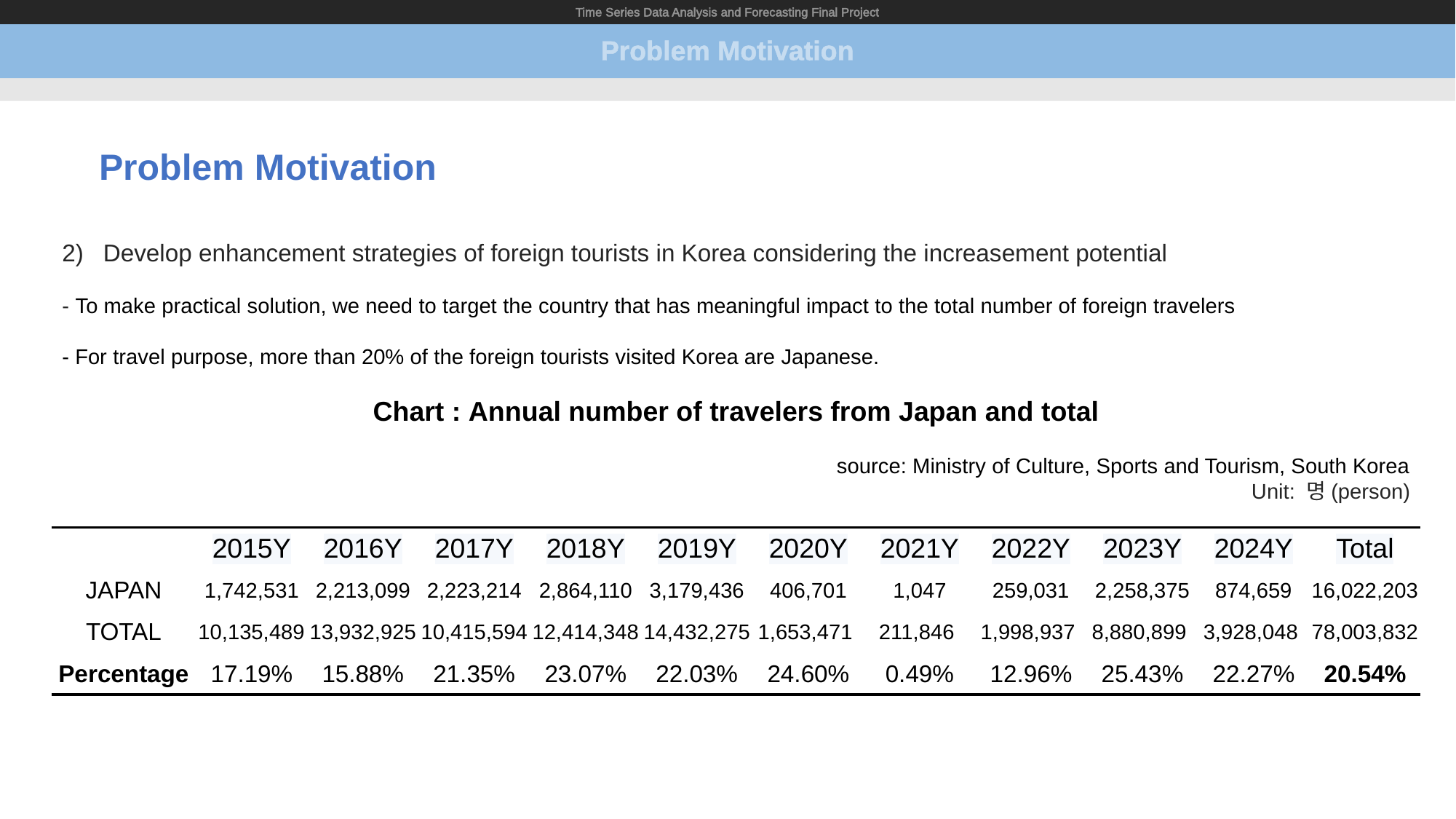

Time Series Data Analysis and Forecasting Final Project

Problem Motivation

Problem Motivation
Develop enhancement strategies of foreign tourists in Korea considering the increasement potential
- To make practical solution, we need to target the country that has meaningful impact to the total number of foreign travelers

- For travel purpose, more than 20% of the foreign tourists visited Korea are Japanese.

Chart : Annual number of travelers from Japan and total

source: Ministry of Culture, Sports and Tourism, South Korea
Unit: 명(person)
|  | 2015Y | 2016Y | 2017Y | 2018Y | 2019Y | 2020Y | 2021Y | 2022Y | 2023Y | 2024Y | Total |
| --- | --- | --- | --- | --- | --- | --- | --- | --- | --- | --- | --- |
| JAPAN | 1,742,531 | 2,213,099 | 2,223,214 | 2,864,110 | 3,179,436 | 406,701 | 1,047 | 259,031 | 2,258,375 | 874,659 | 16,022,203 |
| TOTAL | 10,135,489 | 13,932,925 | 10,415,594 | 12,414,348 | 14,432,275 | 1,653,471 | 211,846 | 1,998,937 | 8,880,899 | 3,928,048 | 78,003,832 |
| Percentage | 17.19% | 15.88% | 21.35% | 23.07% | 22.03% | 24.60% | 0.49% | 12.96% | 25.43% | 22.27% | 20.54% |